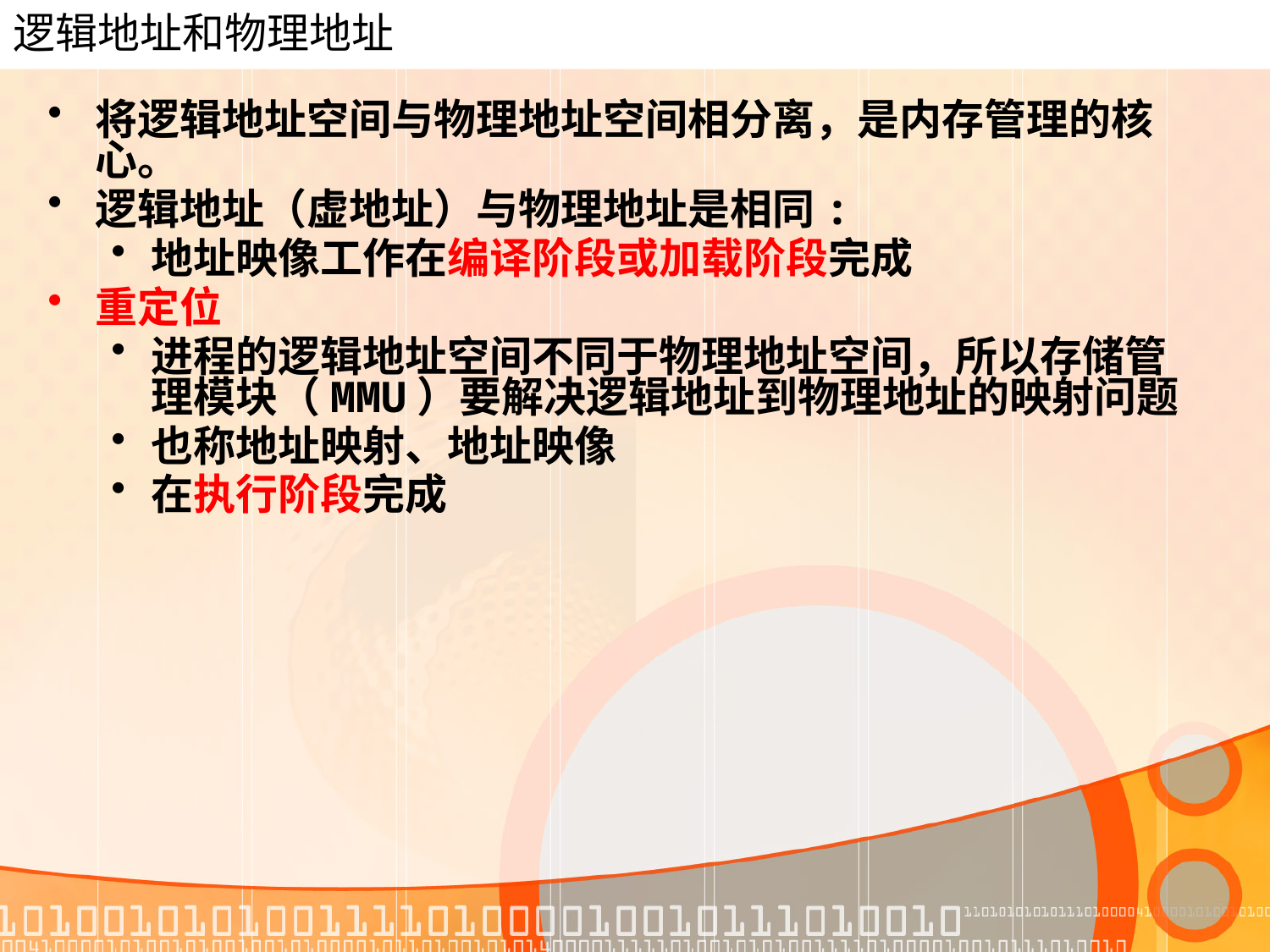

# 逻辑地址和物理地址
将逻辑地址空间与物理地址空间相分离，是内存管理的核心。
逻辑地址（虚地址）与物理地址是相同:
地址映像工作在编译阶段或加载阶段完成
重定位
进程的逻辑地址空间不同于物理地址空间，所以存储管理模块（MMU）要解决逻辑地址到物理地址的映射问题
也称地址映射、地址映像
在执行阶段完成